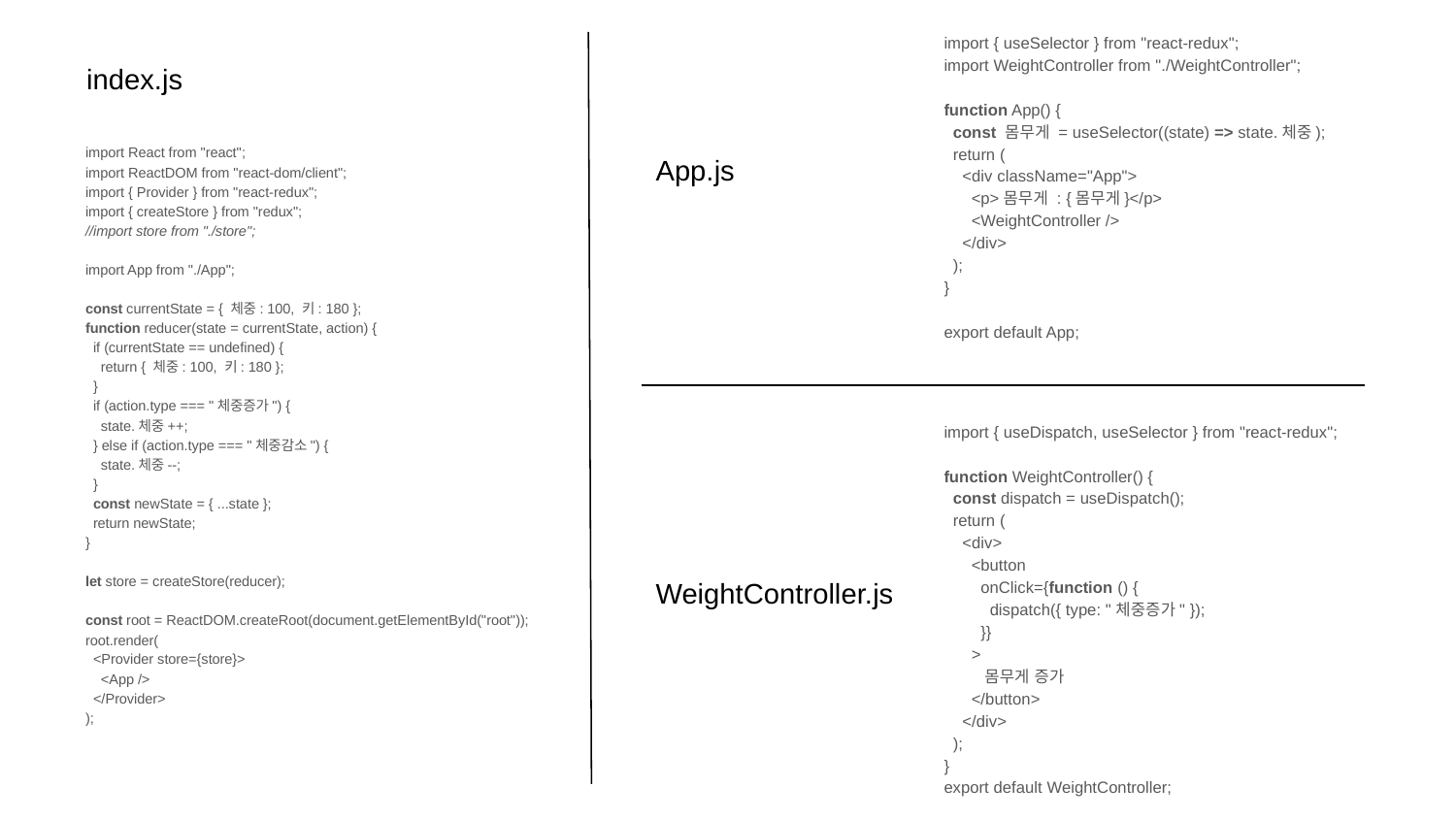

import { useSelector } from "react-redux";
import WeightController from "./WeightController";
function App() {
  const 몸무게 = useSelector((state) => state.체중);
  return (
    <div className="App">
      <p>몸무게 : {몸무게}</p>
      <WeightController />
    </div>
  );
}
export default App;

# index.js
import React from "react";
import ReactDOM from "react-dom/client";
import { Provider } from "react-redux";
import { createStore } from "redux";
//import store from "./store";
import App from "./App";
const currentState = { 체중: 100, 키: 180 };
function reducer(state = currentState, action) {
  if (currentState == undefined) {
    return { 체중: 100, 키: 180 };
  }
  if (action.type === "체중증가") {
    state.체중++;
  } else if (action.type === "체중감소") {
    state.체중--;
  }
  const newState = { ...state };
  return newState;
}
let store = createStore(reducer);
const root = ReactDOM.createRoot(document.getElementById("root"));
root.render(
  <Provider store={store}>
    <App />
  </Provider>
);
App.js
import { useDispatch, useSelector } from "react-redux";
function WeightController() {
  const dispatch = useDispatch();
  return (
    <div>
      <button
        onClick={function () {
          dispatch({ type: "체중증가" });
        }}
      >
        몸무게 증가
      </button>
    </div>
  );
}
export default WeightController;

WeightController.js